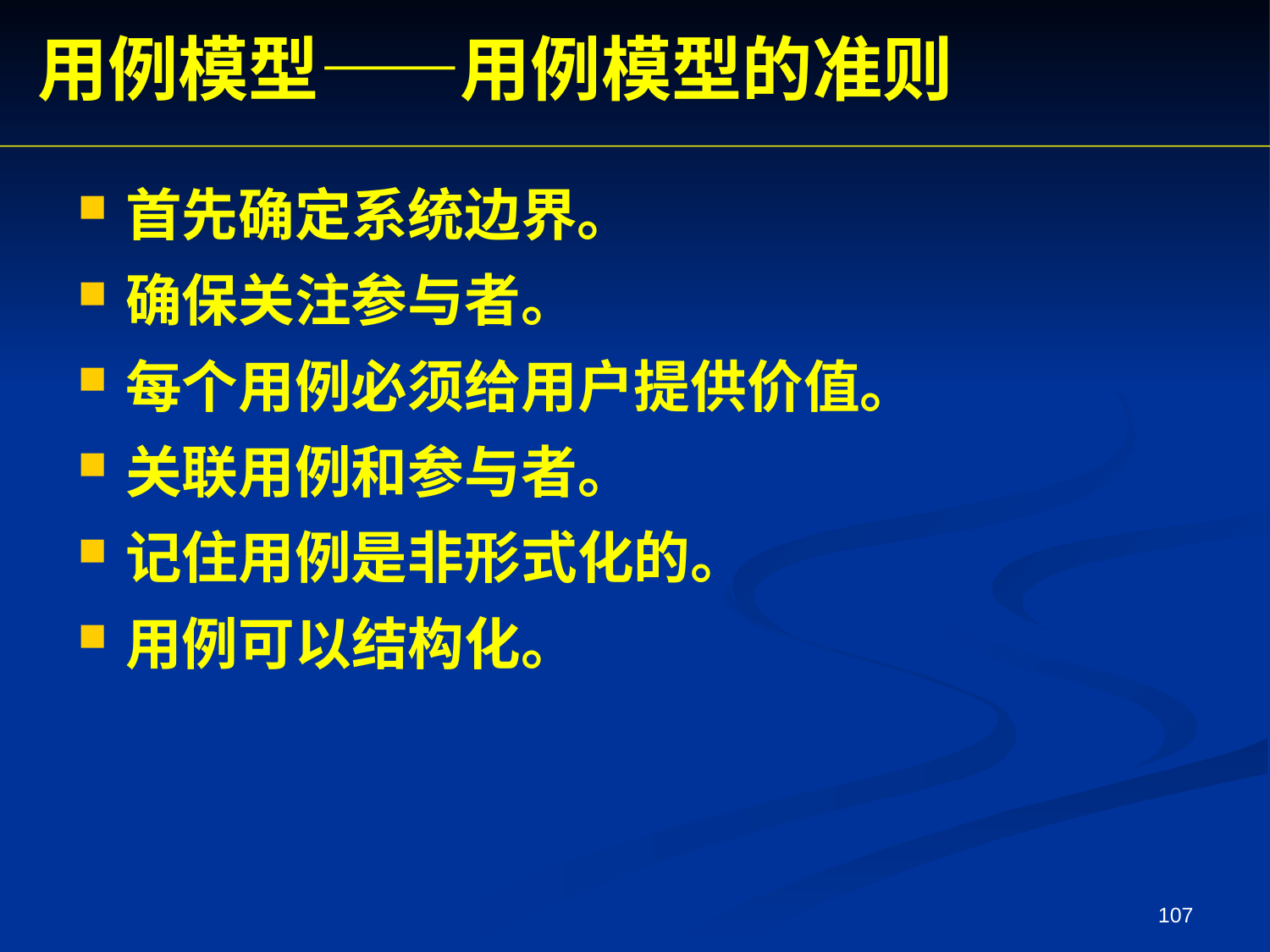

用例模型——用例模型的准则

首先确定系统边界。
确保关注参与者。
每个用例必须给用户提供价值。
关联用例和参与者。
记住用例是非形式化的。
用例可以结构化。
107